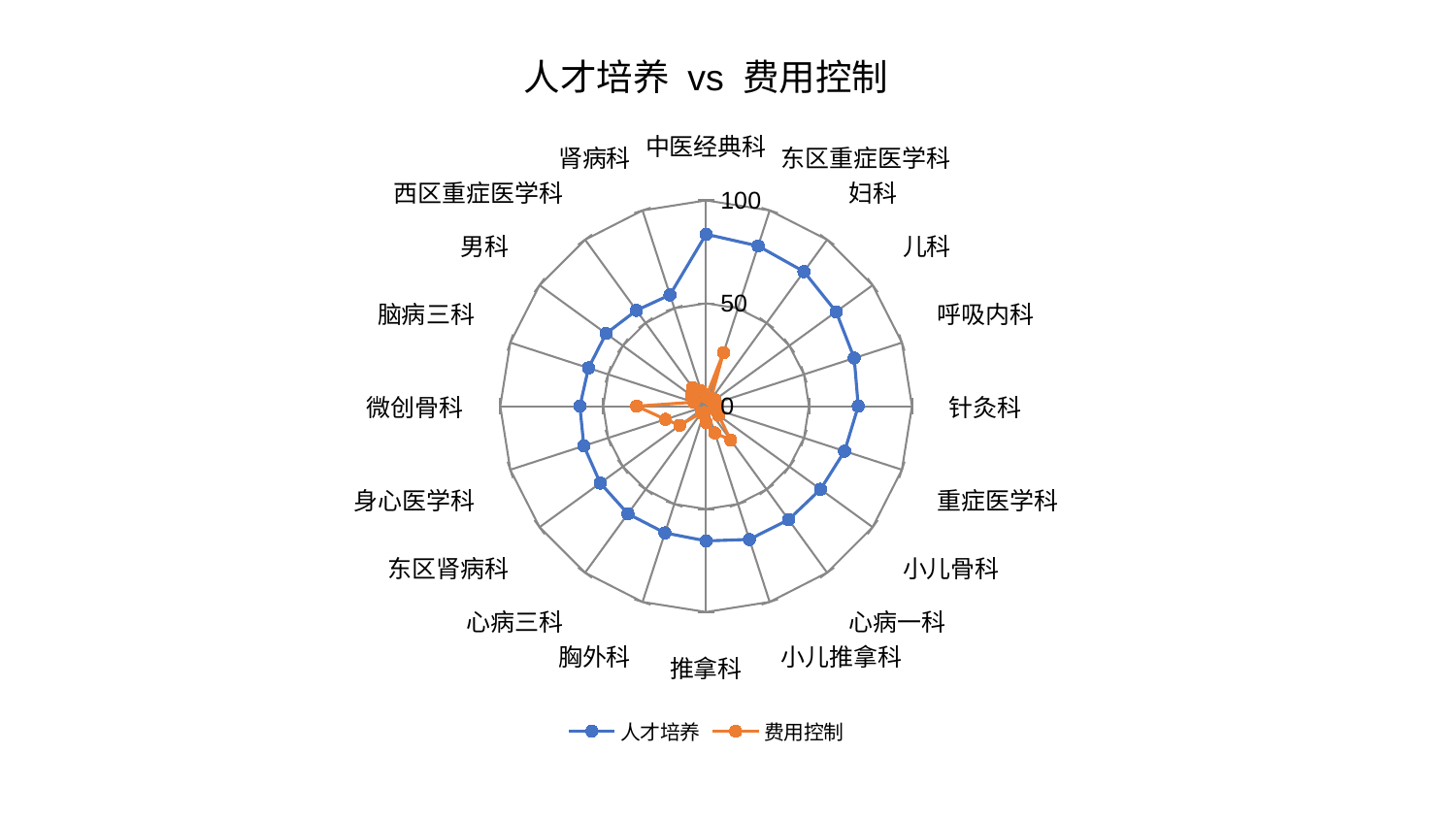

### Chart: 人才培养 vs 费用控制

| Category | 人才培养 | 费用控制 |
|---|---|---|
| 中医经典科 | 83.57223997374713 | 4.420747350639594 |
| 东区重症医学科 | 81.86022853627856 | 27.376149655467326 |
| 妇科 | 80.83475489443515 | 3.845547637703013 |
| 儿科 | 78.05654322250422 | 5.309137812557141 |
| 呼吸内科 | 75.66609034169288 | 4.843222419238926 |
| 针灸科 | 73.89291855948896 | 5.27663364427569 |
| 重症医学科 | 70.73844100047283 | 3.7543797907048386 |
| 小儿骨科 | 68.69952006950422 | 7.427925027365074 |
| 心病一科 | 68.18556249977117 | 20.299495210261398 |
| 小儿推拿科 | 68.08737409467676 | 13.648906915428235 |
| 推拿科 | 65.45955068149887 | 7.950674430727085 |
| 胸外科 | 64.74690302266286 | 3.2316880632641745 |
| 心病三科 | 64.63444106599373 | 4.035430088896628 |
| 东区肾病科 | 63.553801003489376 | 15.83393382106001 |
| 身心医学科 | 62.4604557495172 | 20.749311909070094 |
| 微创骨科 | 61.32053619090893 | 33.72675744661079 |
| 脑病三科 | 60.08721068482428 | 6.279928131470196 |
| 男科 | 60.079755975833514 | 8.803579953382739 |
| 西区重症医学科 | 57.55602496875414 | 11.213133288046516 |
| 肾病科 | 56.87290595013412 | 7.800136976233949 |
90